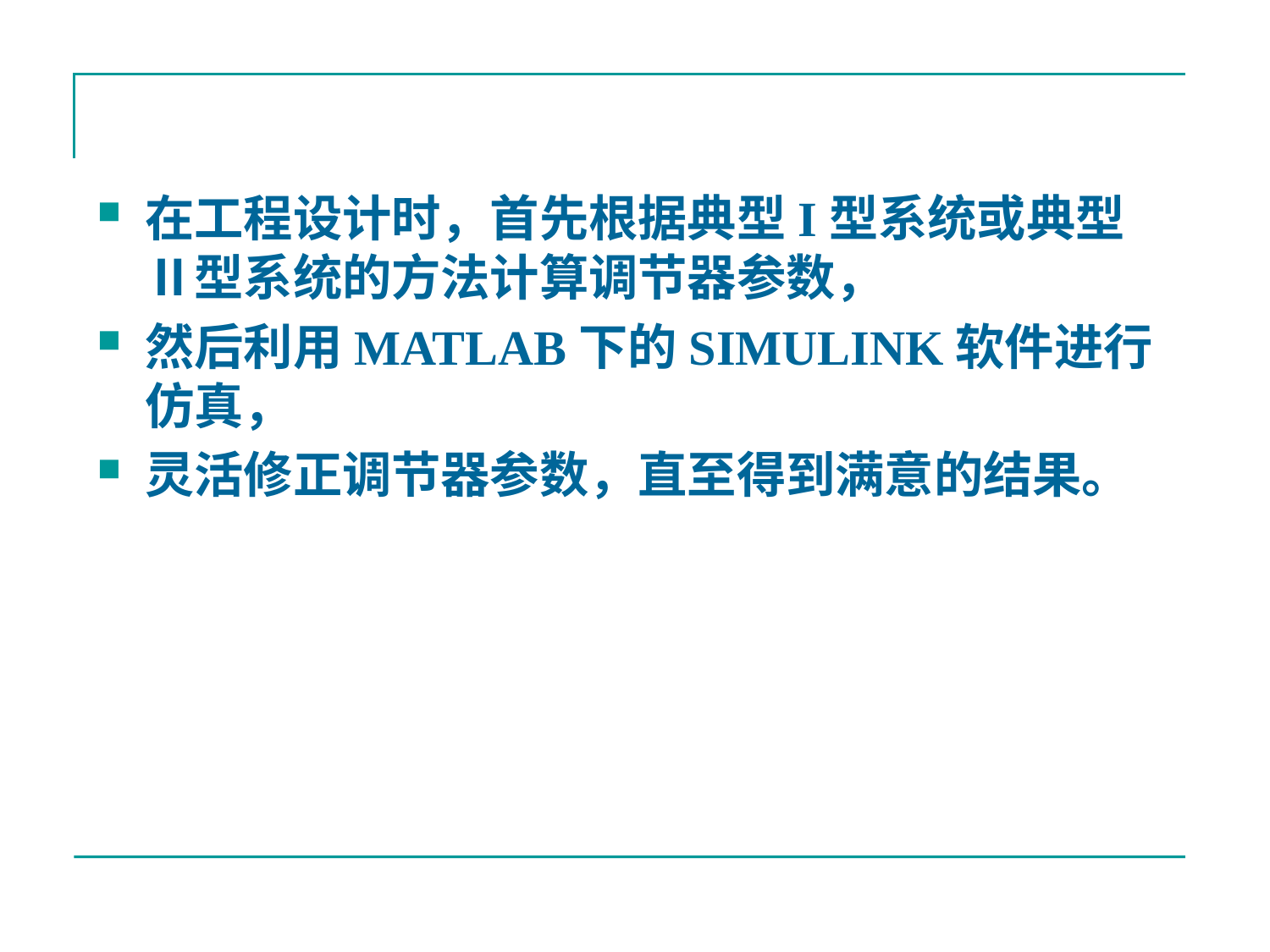

#
在工程设计时，首先根据典型I型系统或典型Ⅱ型系统的方法计算调节器参数，
然后利用MATLAB下的SIMULINK软件进行仿真，
灵活修正调节器参数，直至得到满意的结果。